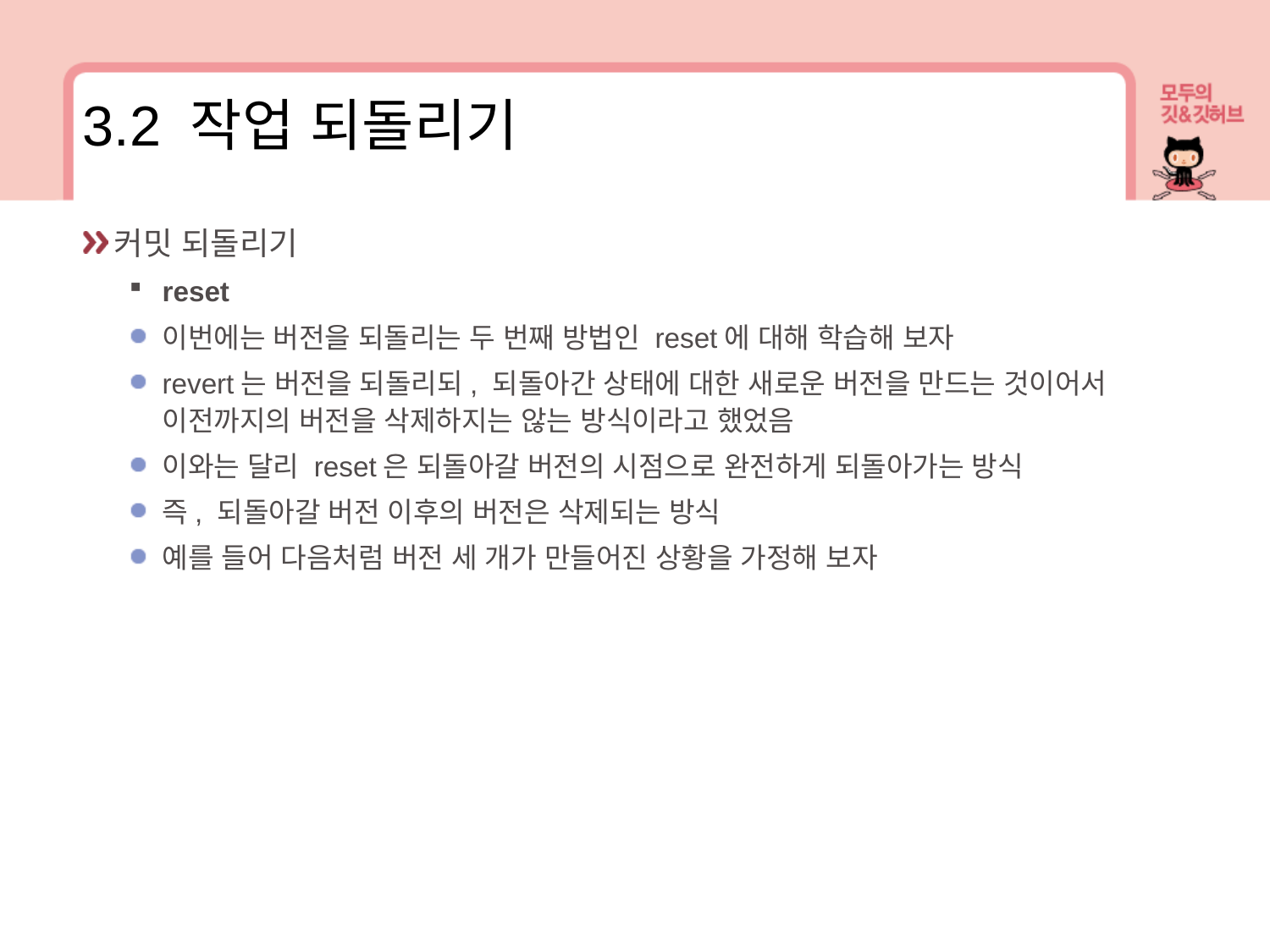

3.2 작업 되돌리기
커밋 되돌리기
reset
이번에는 버전을 되돌리는 두 번째 방법인 reset에 대해 학습해 보자
revert는 버전을 되돌리되, 되돌아간 상태에 대한 새로운 버전을 만드는 것이어서 이전까지의 버전을 삭제하지는 않는 방식이라고 했었음
이와는 달리 reset은 되돌아갈 버전의 시점으로 완전하게 되돌아가는 방식
즉, 되돌아갈 버전 이후의 버전은 삭제되는 방식
예를 들어 다음처럼 버전 세 개가 만들어진 상황을 가정해 보자